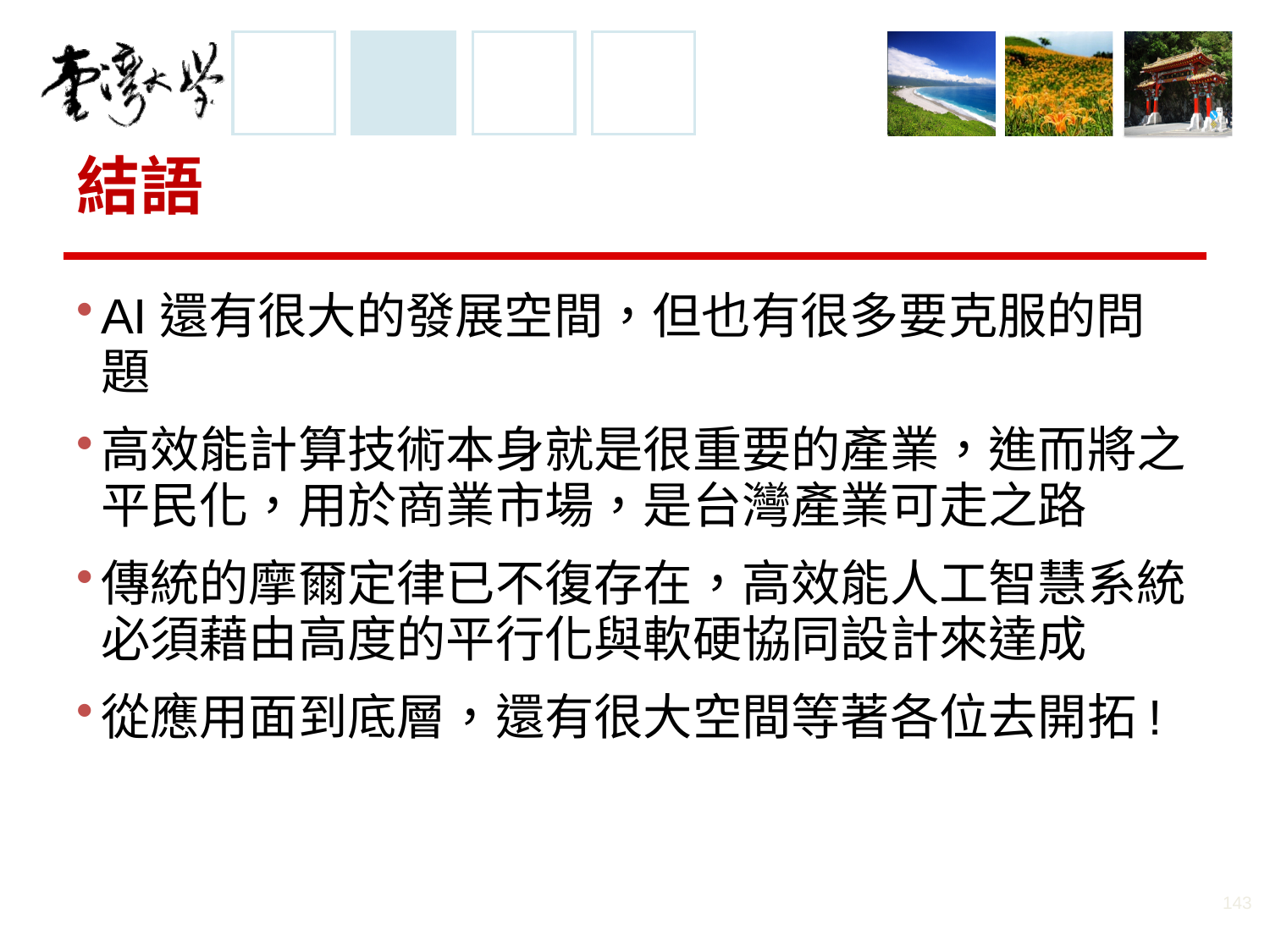

# 結語
AI還有很大的發展空間，但也有很多要克服的問題
高效能計算技術本身就是很重要的產業，進而將之平民化，用於商業市場，是台灣產業可走之路
傳統的摩爾定律已不復存在，高效能人工智慧系統必須藉由高度的平行化與軟硬協同設計來達成
從應用面到底層，還有很大空間等著各位去開拓!
143